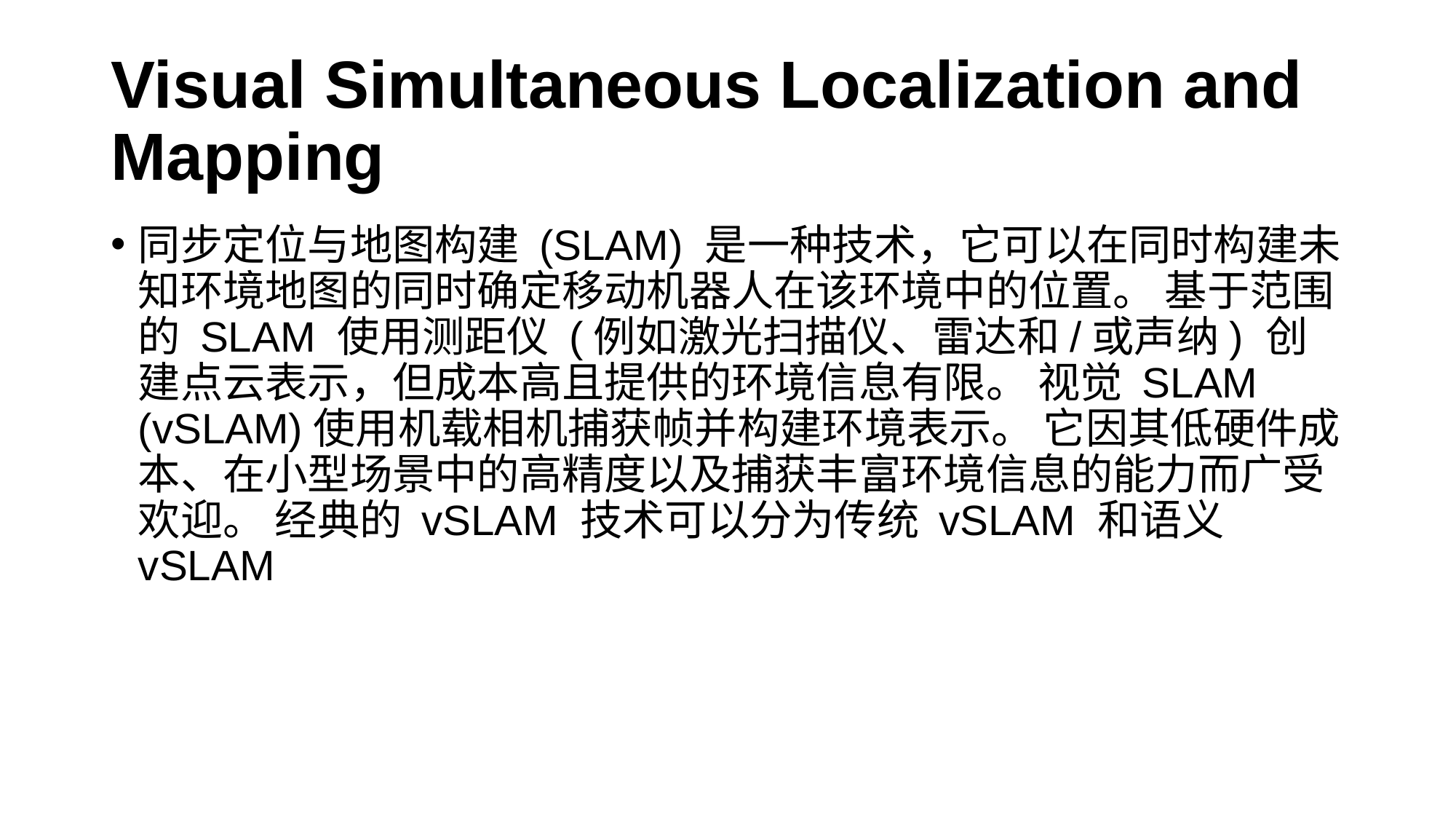

# Visual Simultaneous Localization and Mapping
同步定位与地图构建 (SLAM) 是一种技术，它可以在同时构建未知环境地图的同时确定移动机器人在该环境中的位置。 基于范围的 SLAM 使用测距仪 (例如激光扫描仪、雷达和/或声纳) 创建点云表示，但成本高且提供的环境信息有限。 视觉 SLAM (vSLAM)使用机载相机捕获帧并构建环境表示。 它因其低硬件成本、在小型场景中的高精度以及捕获丰富环境信息的能力而广受欢迎。 经典的 vSLAM 技术可以分为传统 vSLAM 和语义 vSLAM